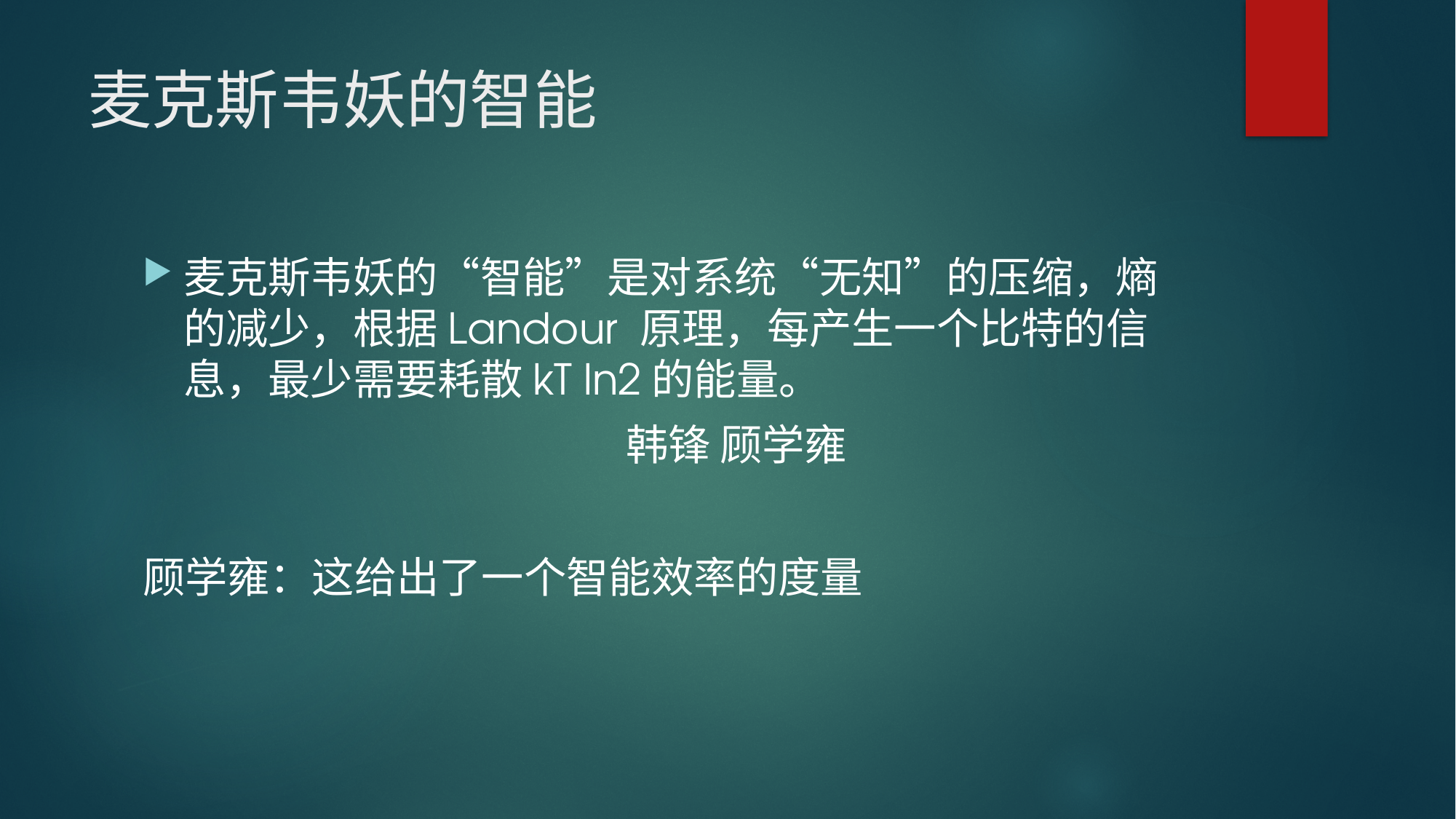

# 麦克斯韦妖的智能
麦克斯韦妖的“智能”是对系统“无知”的压缩，熵的减少，根据Landour 原理，每产生一个比特的信息，最少需要耗散kT ln2的能量。
                                                  韩锋 顾学雍

顾学雍：这给出了一个智能效率的度量